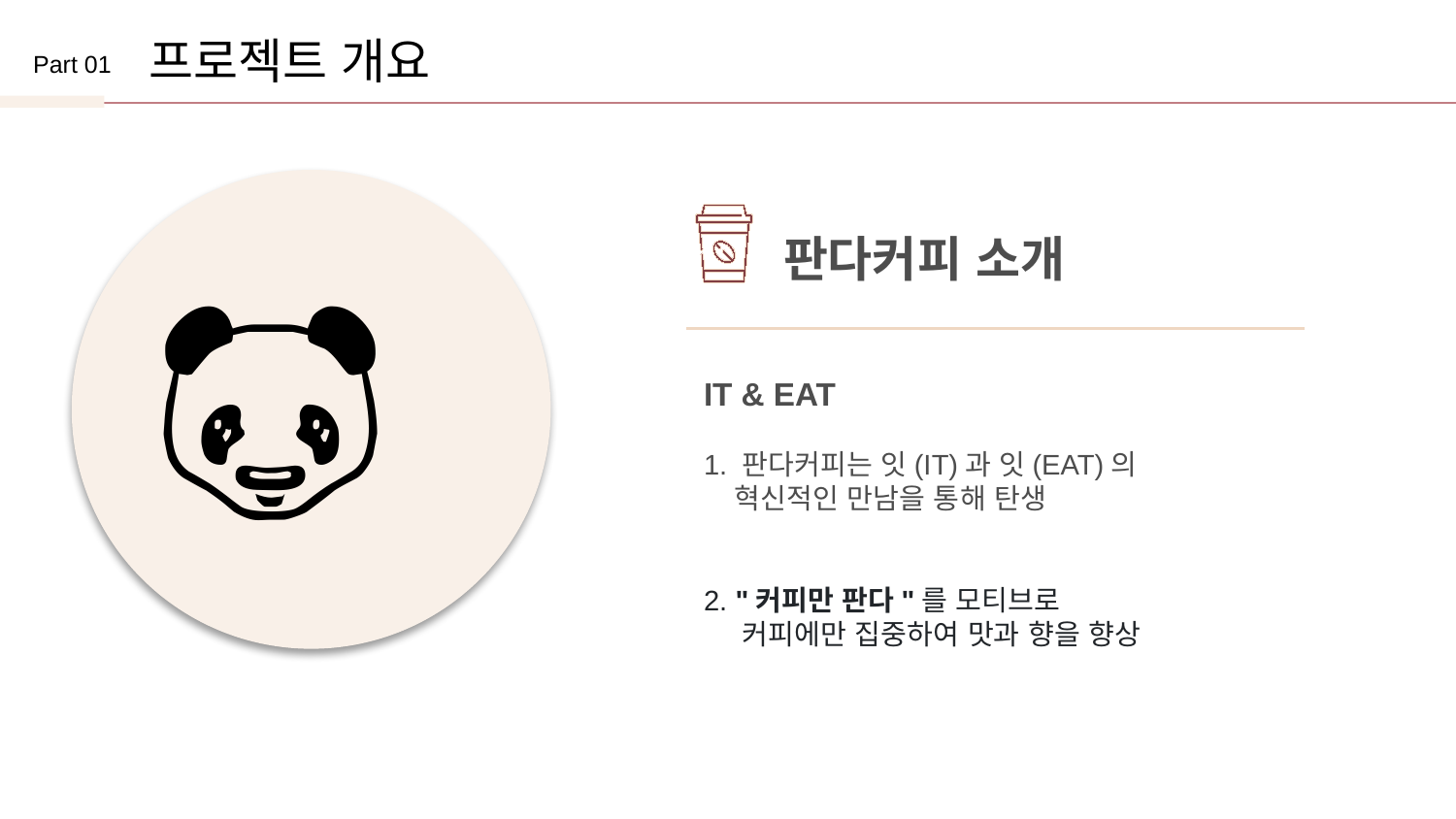

프로젝트 개요
Part 01

판다커피 소개
🐼
IT & EAT
1. 판다커피는 잇(IT)과 잇(EAT)의
   혁신적인 만남을 통해 탄생

2. "커피만 판다"를 모티브로
    커피에만 집중하여 맛과 향을 향상